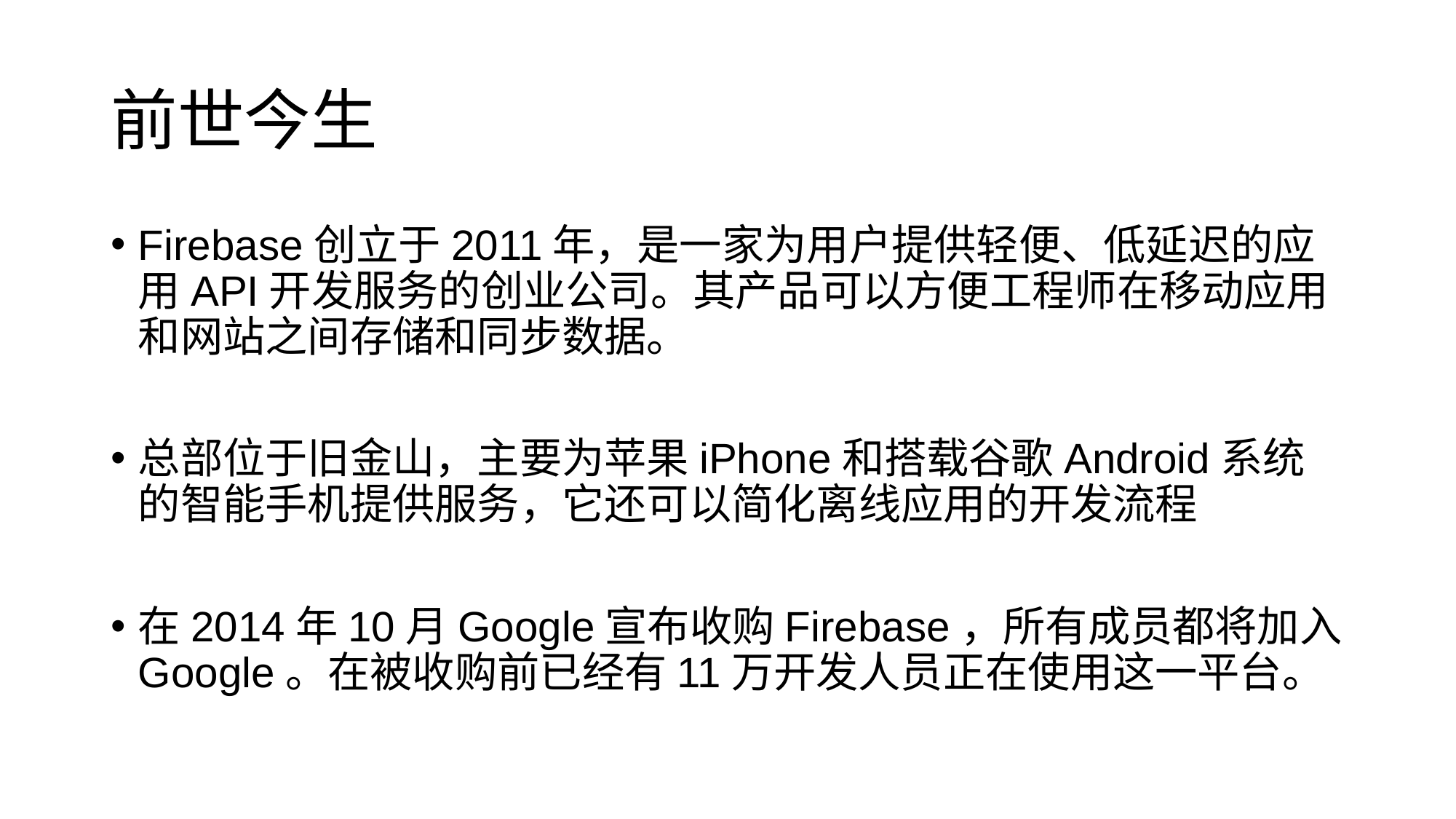

# 前世今生
Firebase创立于2011年，是一家为用户提供轻便、低延迟的应用API开发服务的创业公司。其产品可以方便工程师在移动应用和网站之间存储和同步数据。

总部位于旧金山，主要为苹果iPhone和搭载谷歌Android系统的智能手机提供服务，它还可以简化离线应用的开发流程

在2014年10月Google宣布收购Firebase，所有成员都将加入Google。在被收购前已经有11万开发人员正在使用这一平台。